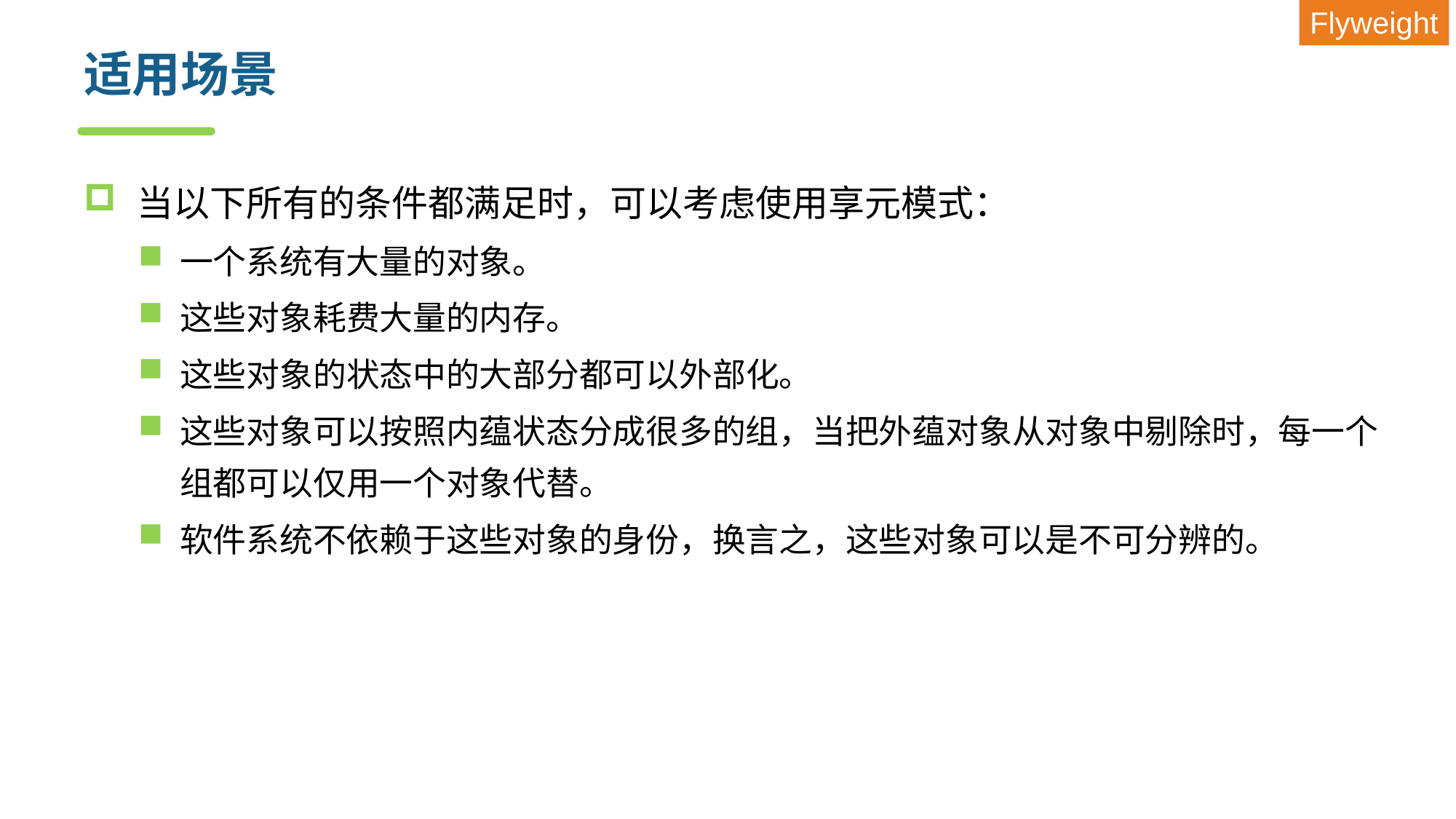

Flyweight
# 适用场景
当以下所有的条件都满足时，可以考虑使用享元模式：
一个系统有大量的对象。
这些对象耗费大量的内存。
这些对象的状态中的大部分都可以外部化。
这些对象可以按照内蕴状态分成很多的组，当把外蕴对象从对象中剔除时，每一个组都可以仅用一个对象代替。
软件系统不依赖于这些对象的身份，换言之，这些对象可以是不可分辨的。
152